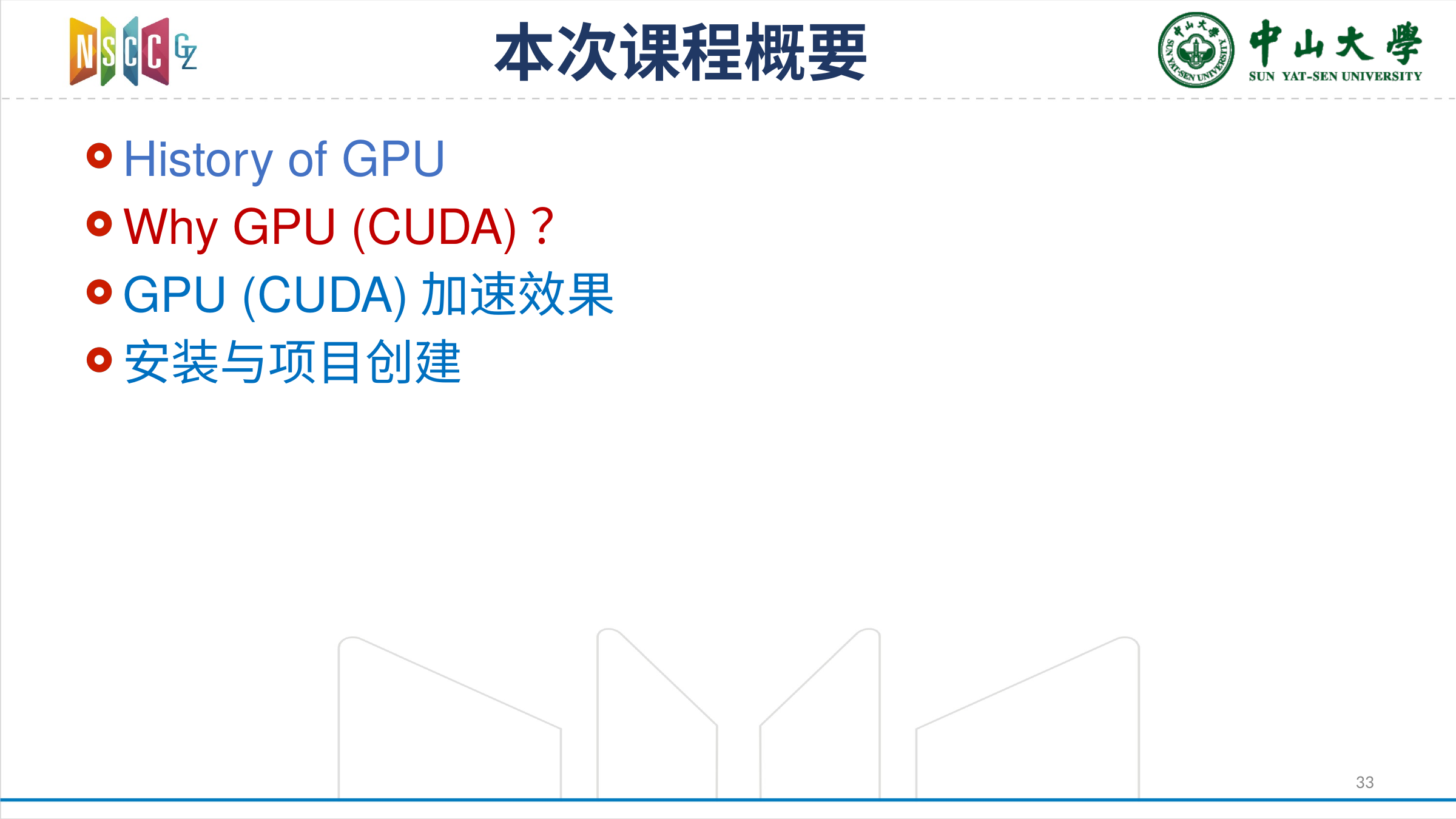

# 本次课程概要
History of GPU
Why GPU (CUDA)？
GPU (CUDA)加速效果
安装与项目创建

33